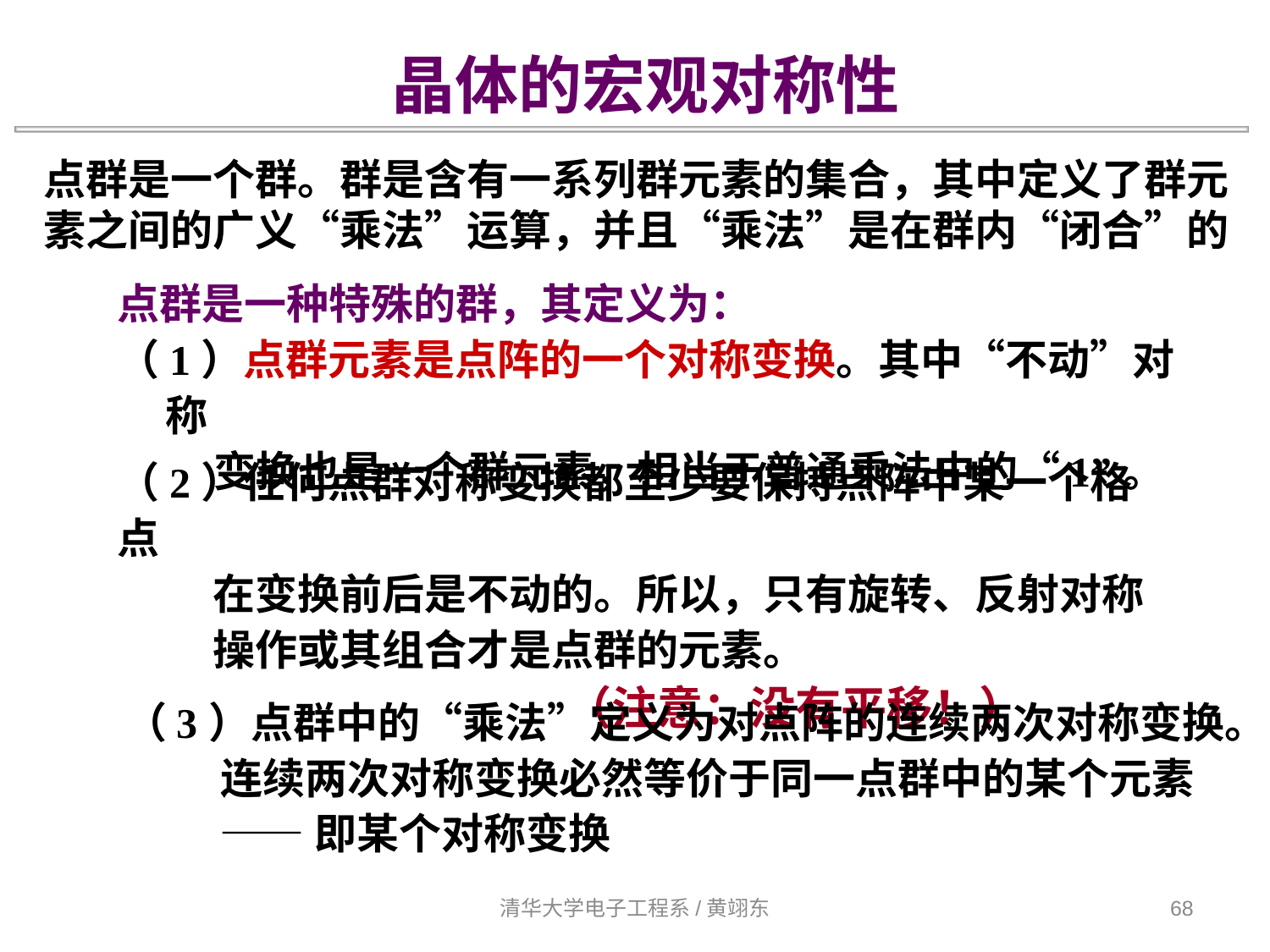

晶体的宏观对称性

点群是一个群。群是含有一系列群元素的集合，其中定义了群元素之间的广义“乘法”运算，并且“乘法”是在群内“闭合”的
点群是一种特殊的群，其定义为：
（1）点群元素是点阵的一个对称变换。其中“不动”对称
         变换也是一个群元素，相当于普通乘法中的“1”。
（2）任何点群对称变换都至少要保持点阵中某一个格点
         在变换前后是不动的。所以，只有旋转、反射对称
         操作或其组合才是点群的元素。
                                              （注意：没有平移！）
（3）点群中的“乘法”定义为对点阵的连续两次对称变换。
         连续两次对称变换必然等价于同一点群中的某个元素
          ——即某个对称变换
清华大学电子工程系/黄翊东
68